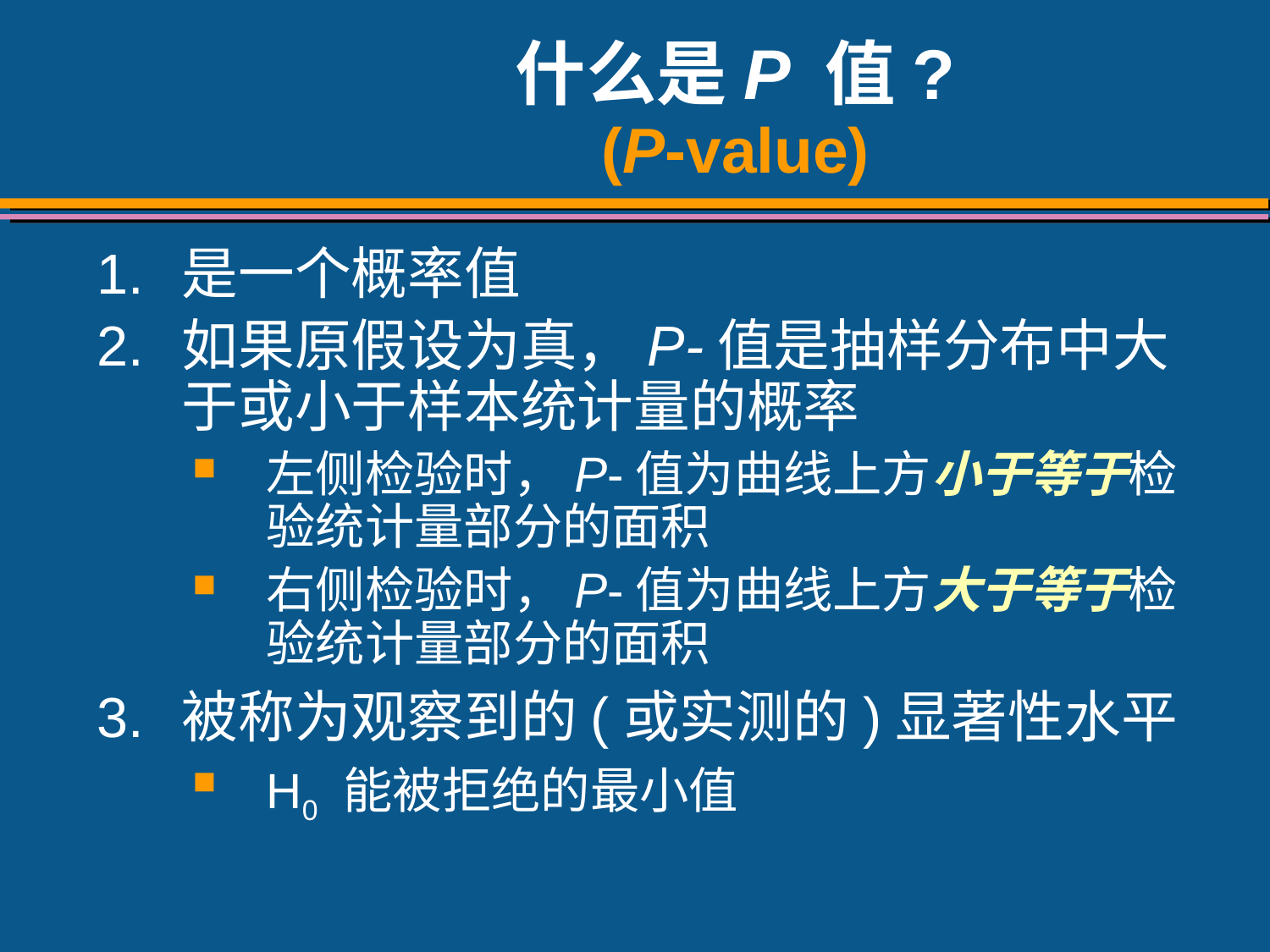

# 什么是P 值? (P-value)
是一个概率值
如果原假设为真，P-值是抽样分布中大于或小于样本统计量的概率
左侧检验时，P-值为曲线上方小于等于检验统计量部分的面积
右侧检验时，P-值为曲线上方大于等于检验统计量部分的面积
被称为观察到的(或实测的)显著性水平
H0 能被拒绝的最小值